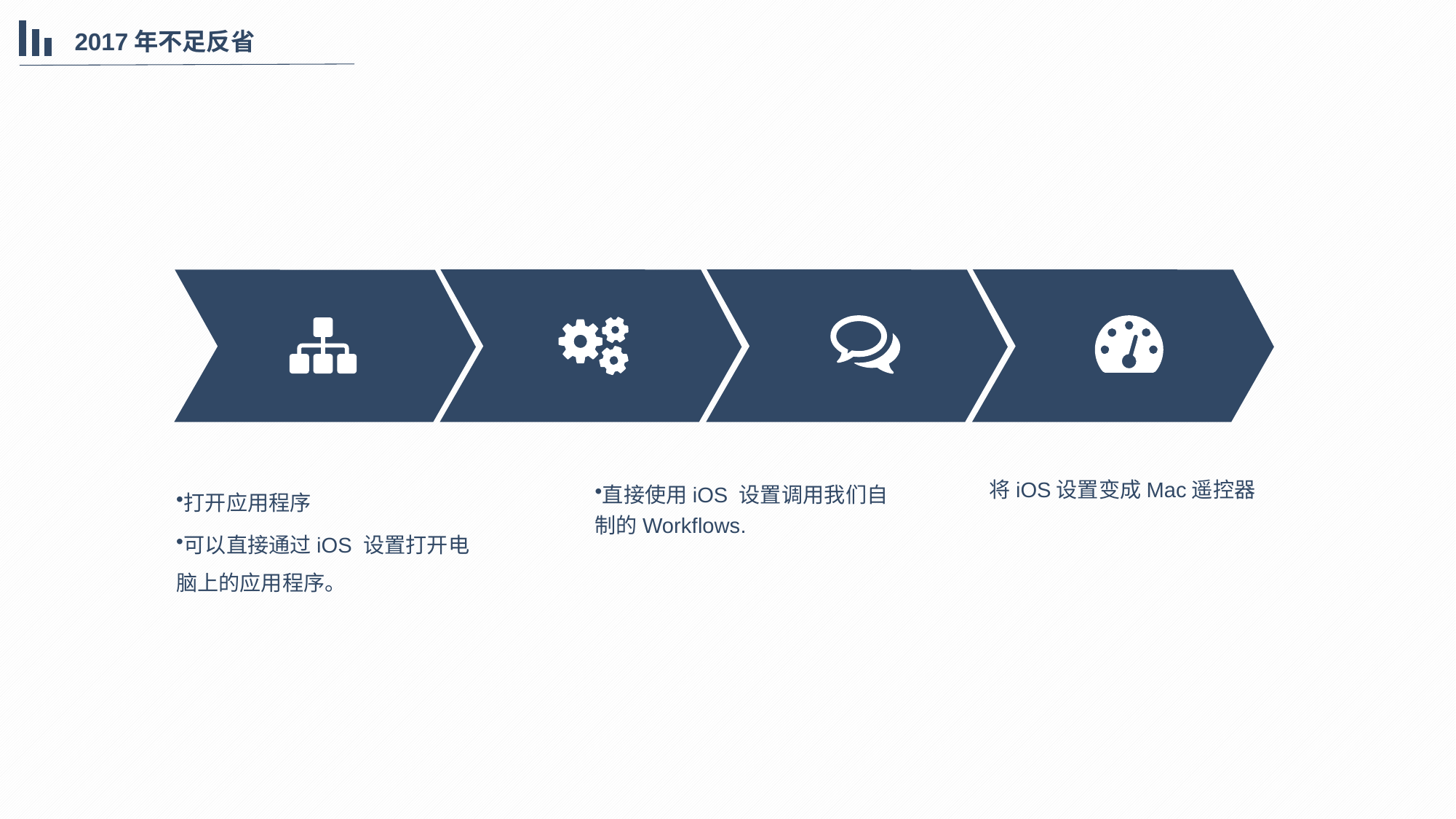

2017年不足反省

打开应用程序
可以直接通过iOS 设置打开电脑上的应用程序。
直接使用iOS 设置调用我们自制的Workflows.
将iOS设置变成Mac遥控器